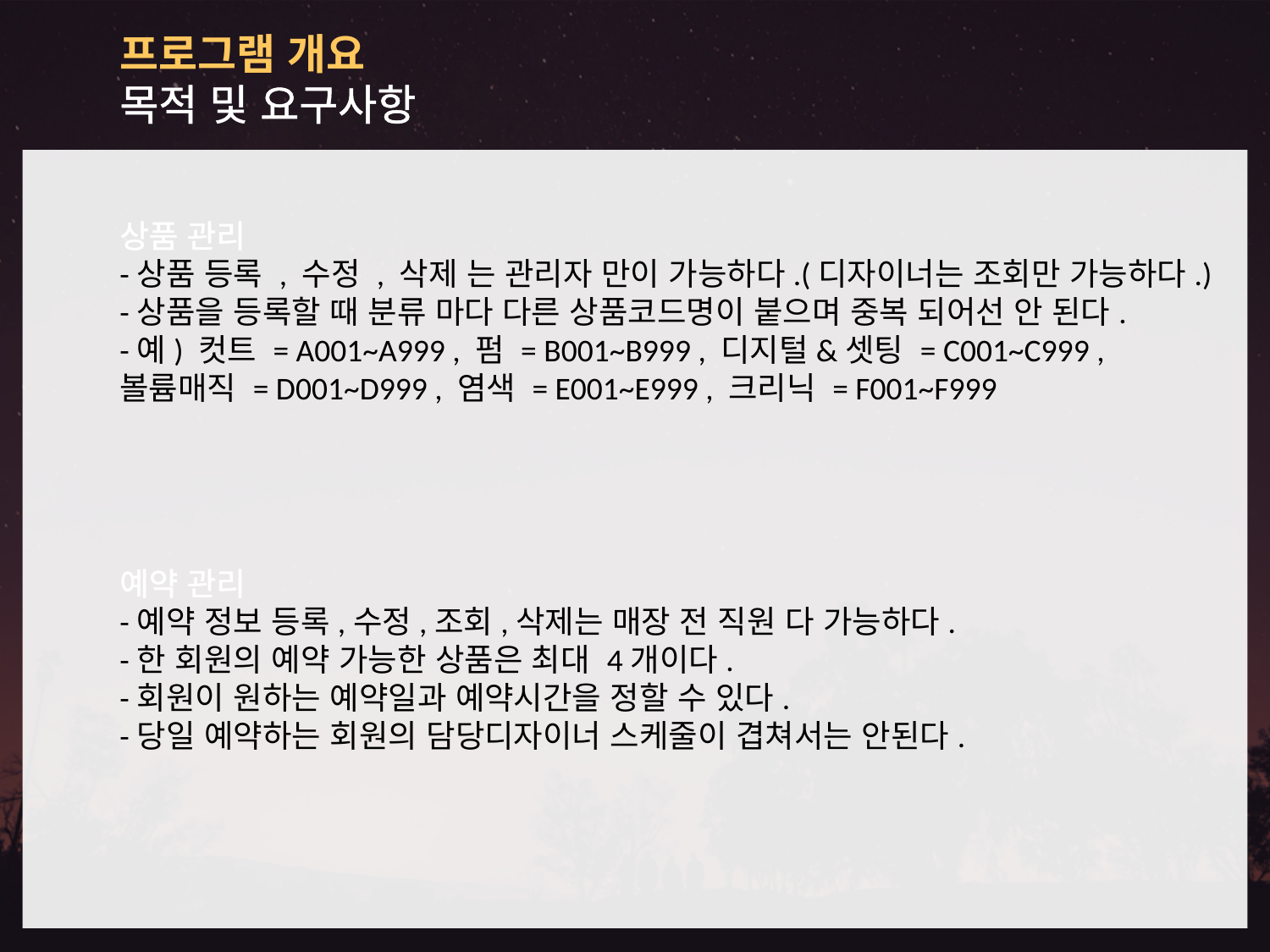

프로그램 개요
목적 및 요구사항

상품 관리
-상품 등록 , 수정 , 삭제 는 관리자 만이 가능하다.(디자이너는 조회만 가능하다.)
-상품을 등록할 때 분류 마다 다른 상품코드명이 붙으며 중복 되어선 안 된다.
-예) 컷트 = A001~A999 , 펌 = B001~B999 , 디지털&셋팅 = C001~C999 ,
볼륨매직 = D001~D999 , 염색 = E001~E999 , 크리닉 = F001~F999
예약 관리
-예약 정보 등록,수정,조회,삭제는 매장 전 직원 다 가능하다.
-한 회원의 예약 가능한 상품은 최대 4개이다.
-회원이 원하는 예약일과 예약시간을 정할 수 있다.
-당일 예약하는 회원의 담당디자이너 스케줄이 겹쳐서는 안된다.